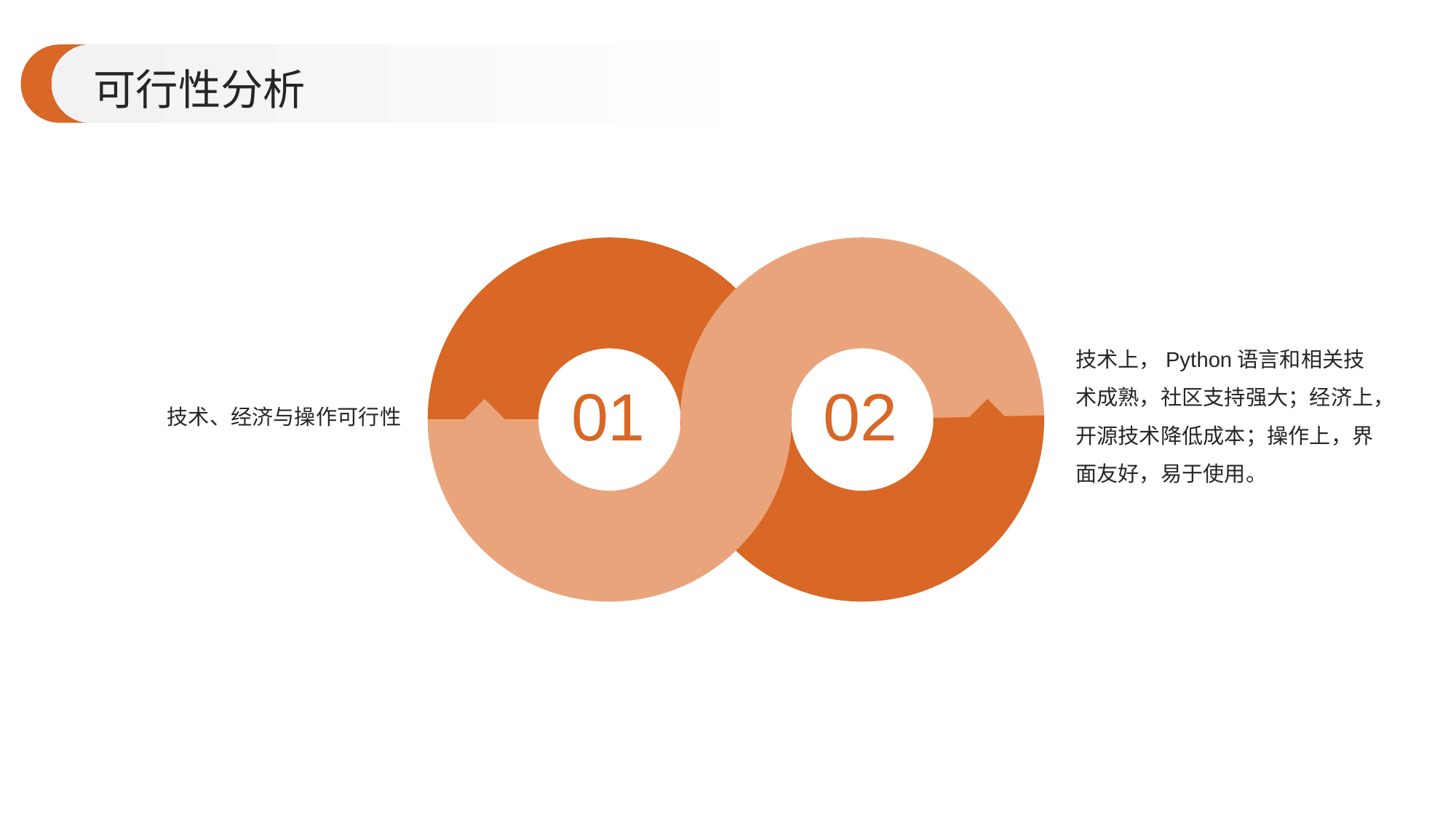

可行性分析
技术上，Python语言和相关技术成熟，社区支持强大；经济上，开源技术降低成本；操作上，界面友好，易于使用。
技术、经济与操作可行性

01
02